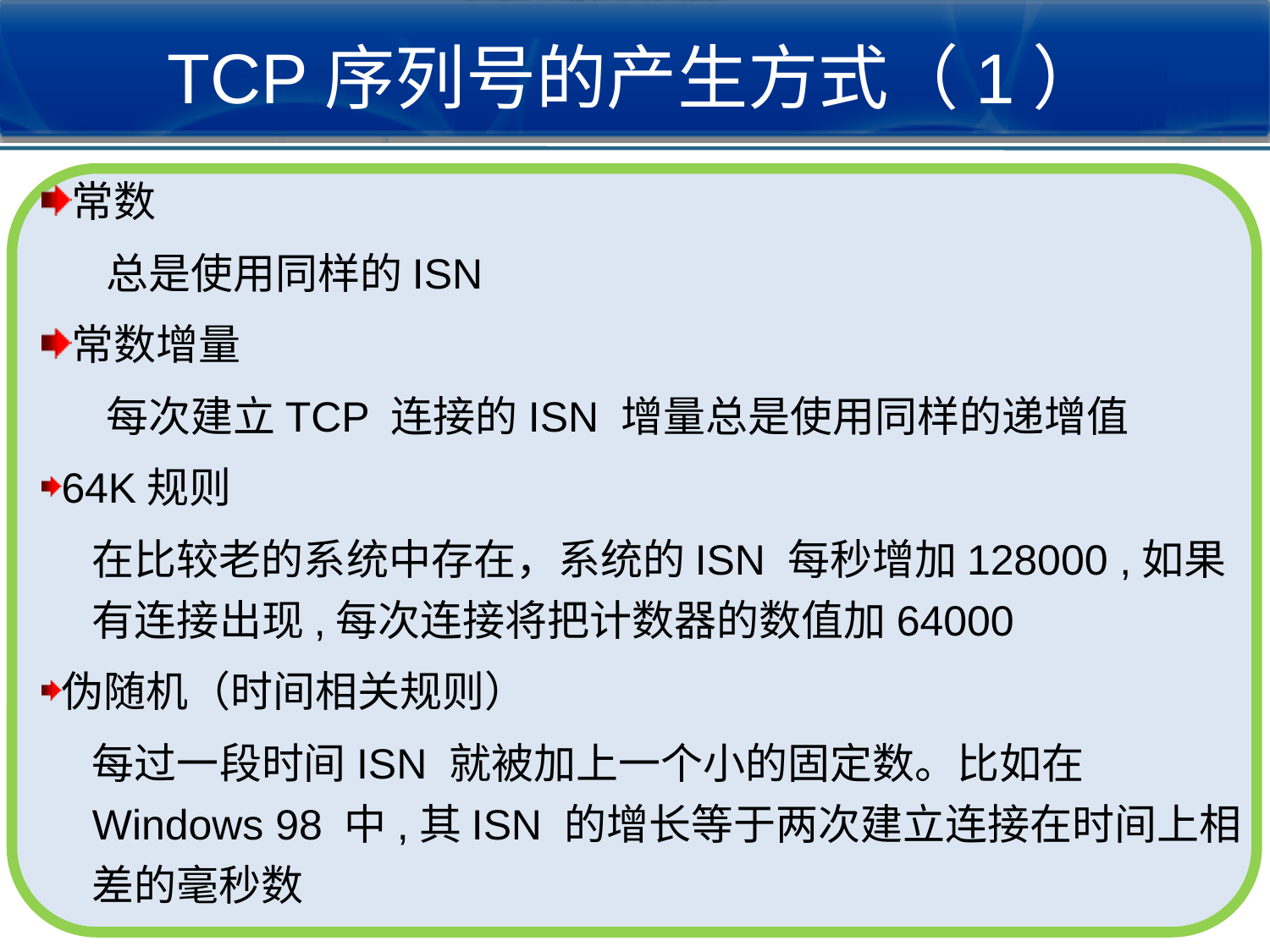

TCP序列号的产生方式（1）
常数
总是使用同样的ISN
常数增量
每次建立TCP 连接的ISN 增量总是使用同样的递增值
64K规则
在比较老的系统中存在，系统的ISN 每秒增加128000 ,如果有连接出现,每次连接将把计数器的数值加64000
伪随机（时间相关规则）
每过一段时间ISN 就被加上一个小的固定数。比如在Windows 98 中,其ISN 的增长等于两次建立连接在时间上相差的毫秒数